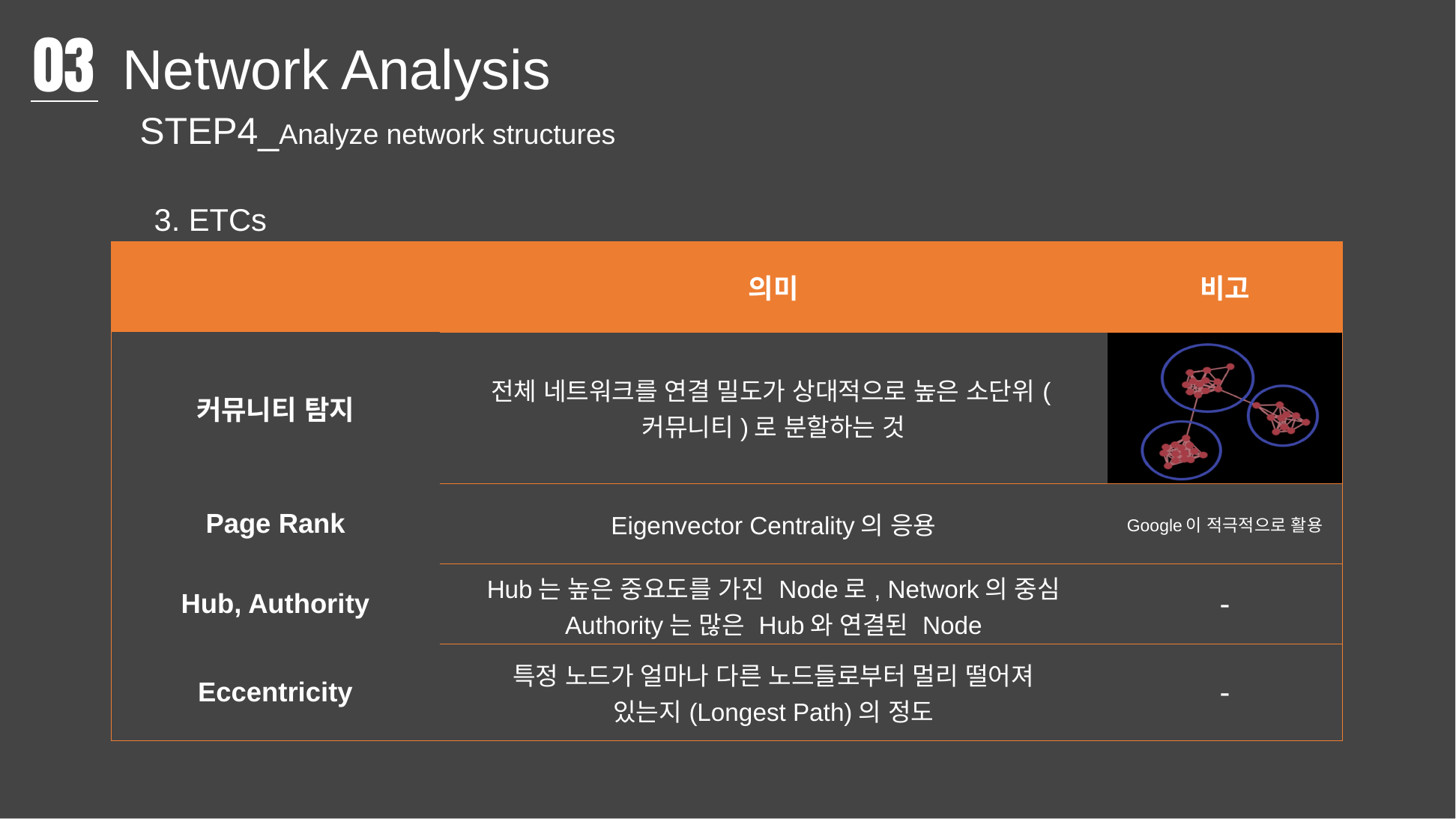

03
Network Analysis

STEP4_Analyze network structures
	3. ETCs
|  | 의미 | 비고 |
| --- | --- | --- |
| 커뮤니티 탐지 | 전체 네트워크를 연결 밀도가 상대적으로 높은 소단위(커뮤니티)로 분할하는 것 |  |
| Page Rank | Eigenvector Centrality의 응용 | Google이 적극적으로 활용 |
| Hub, Authority | Hub는 높은 중요도를 가진 Node로, Network의 중심 Authority는 많은 Hub와 연결된 Node | - |
| Eccentricity | 특정 노드가 얼마나 다른 노드들로부터 멀리 떨어져 있는지(Longest Path)의 정도 | - |